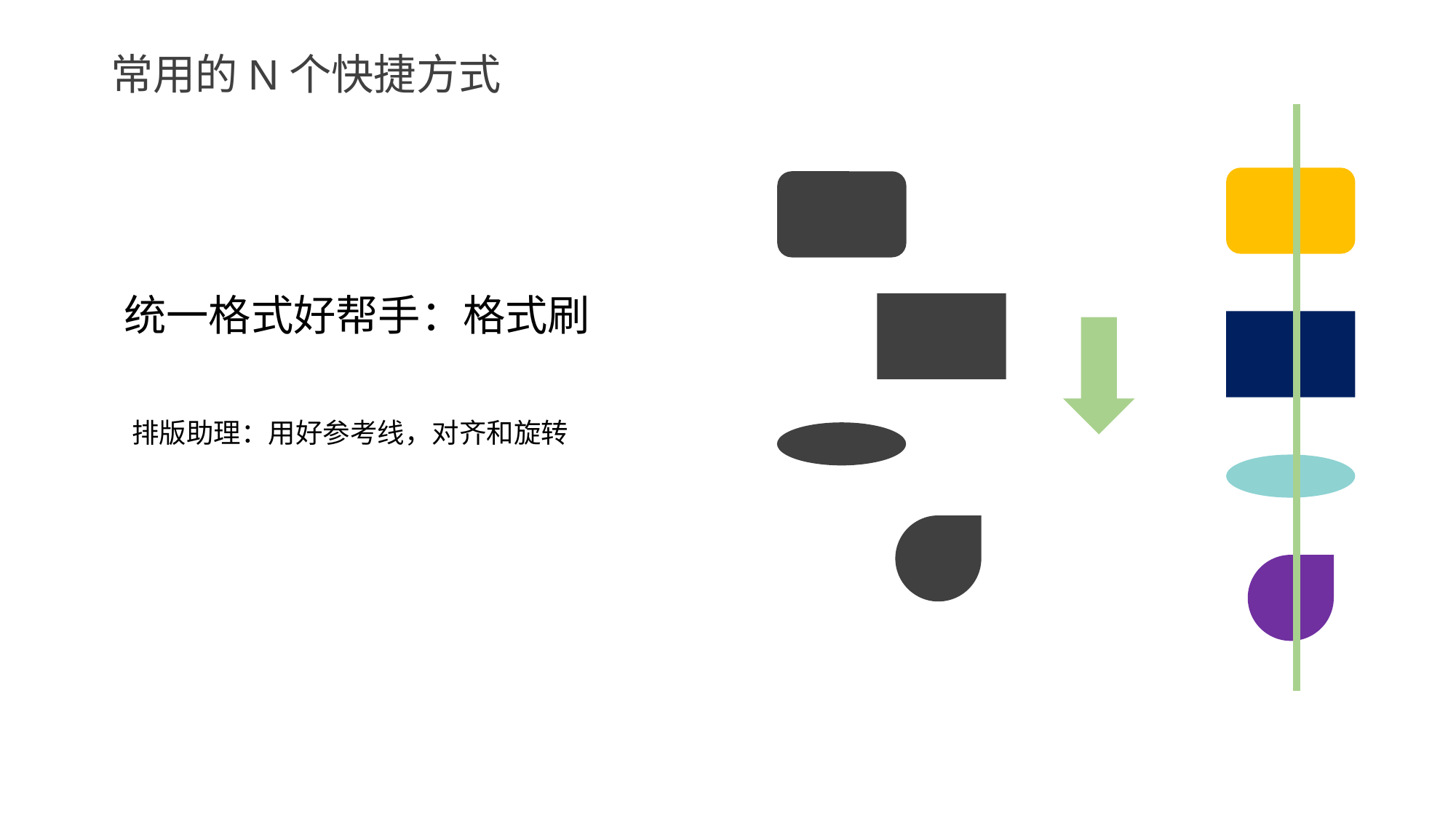

# 常用的N个快捷方式

统一格式好帮手：格式刷

排版助理：用好参考线，对齐和旋转